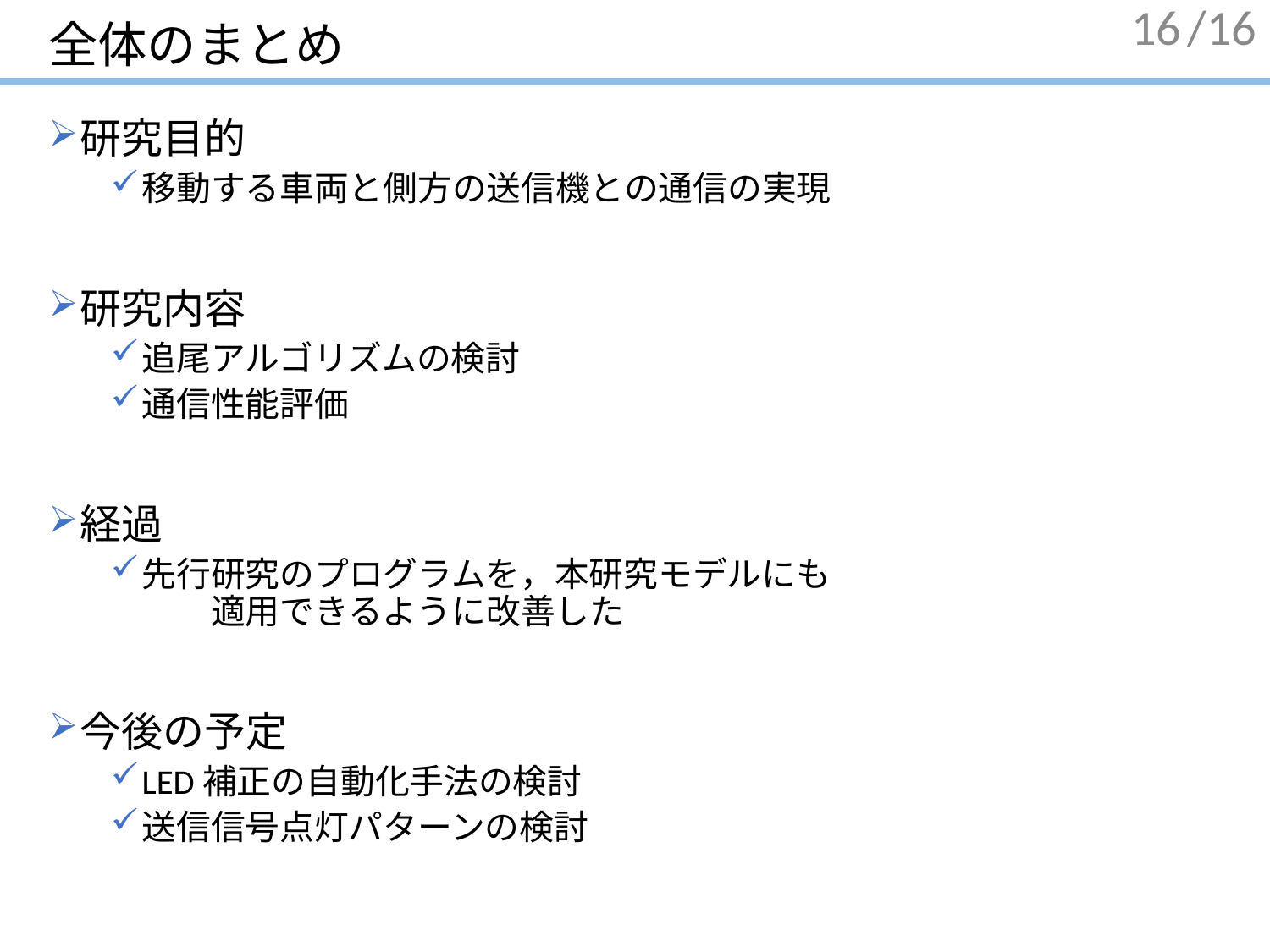

16
# 全体のまとめ
研究目的
移動する車両と側方の送信機との通信の実現

研究内容
追尾アルゴリズムの検討
通信性能評価

経過
先行研究のプログラムを，本研究モデルにも　　　　　　　　　　　　　適用できるように改善した

今後の予定
LED補正の自動化手法の検討
送信信号点灯パターンの検討